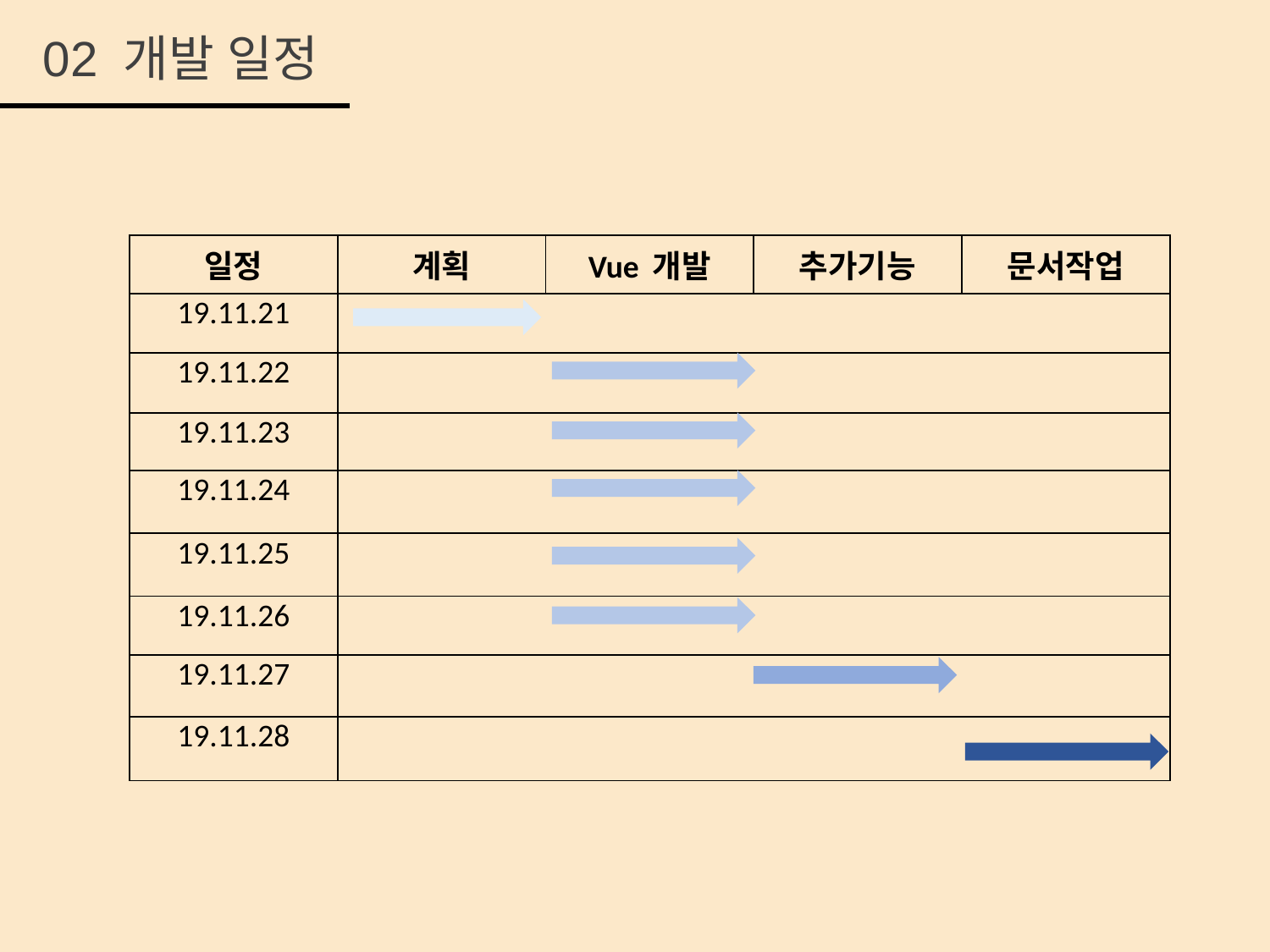

02 개발 일정
| 일정 | 계획 | Vue 개발 | 추가기능 | 문서작업 |
| --- | --- | --- | --- | --- |
| 19.11.21 |  |  |  |  |
| 19.11.22 |  |  |  |  |
| 19.11.23 |  |  |  |  |
| 19.11.24 |  |  |  |  |
| 19.11.25 |  |  |  |  |
| 19.11.26 |  |  |  |  |
| 19.11.27 |  |  |  |  |
| 19.11.28 |  |  |  |  |